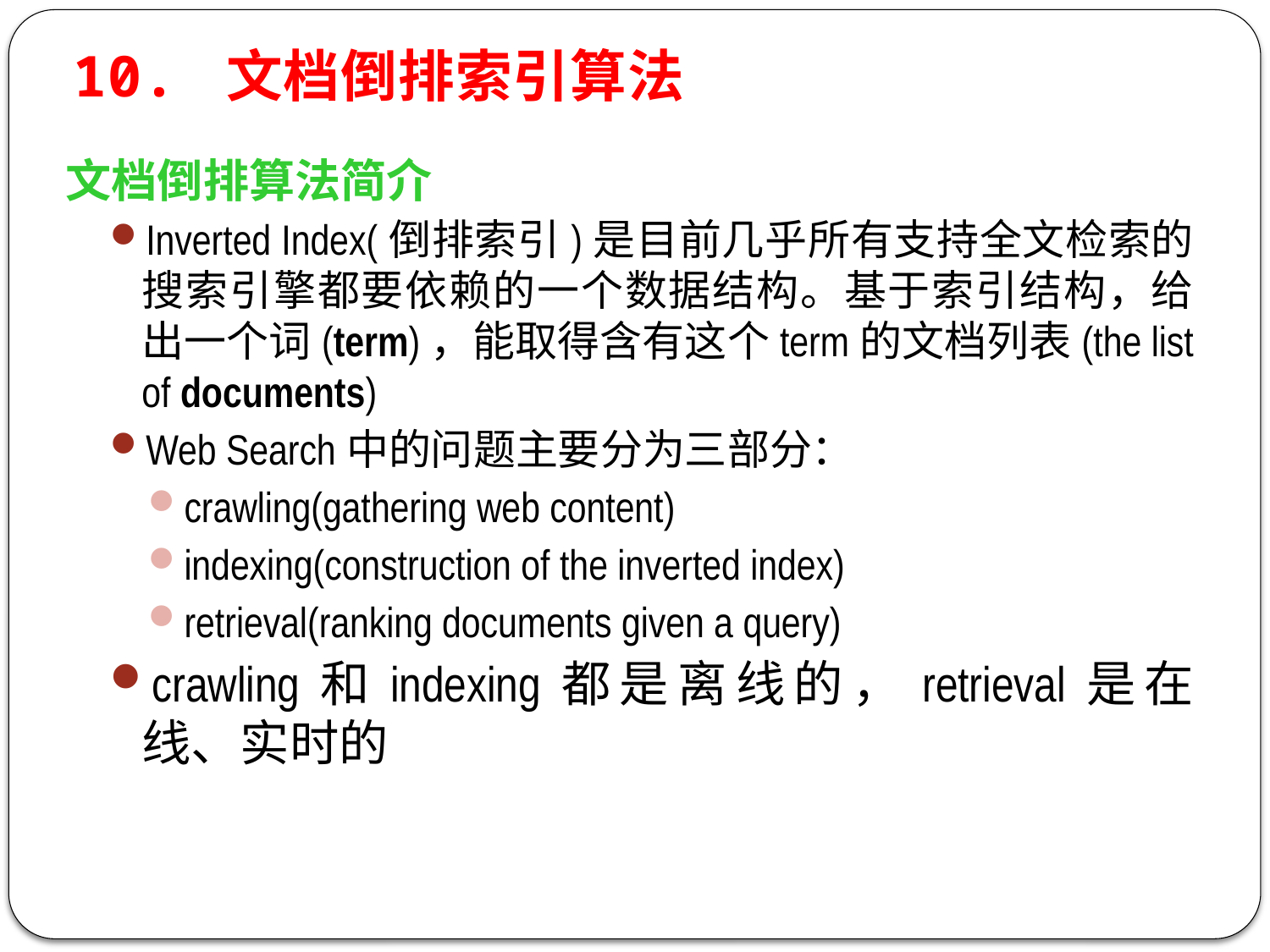

10. 文档倒排索引算法
文档倒排算法简介
Inverted Index(倒排索引)是目前几乎所有支持全文检索的搜索引擎都要依赖的一个数据结构。基于索引结构，给出一个词(term)，能取得含有这个term的文档列表(the list of documents)
Web Search中的问题主要分为三部分：
crawling(gathering web content)
indexing(construction of the inverted index)
retrieval(ranking documents given a query)
crawling和indexing都是离线的，retrieval是在线、实时的